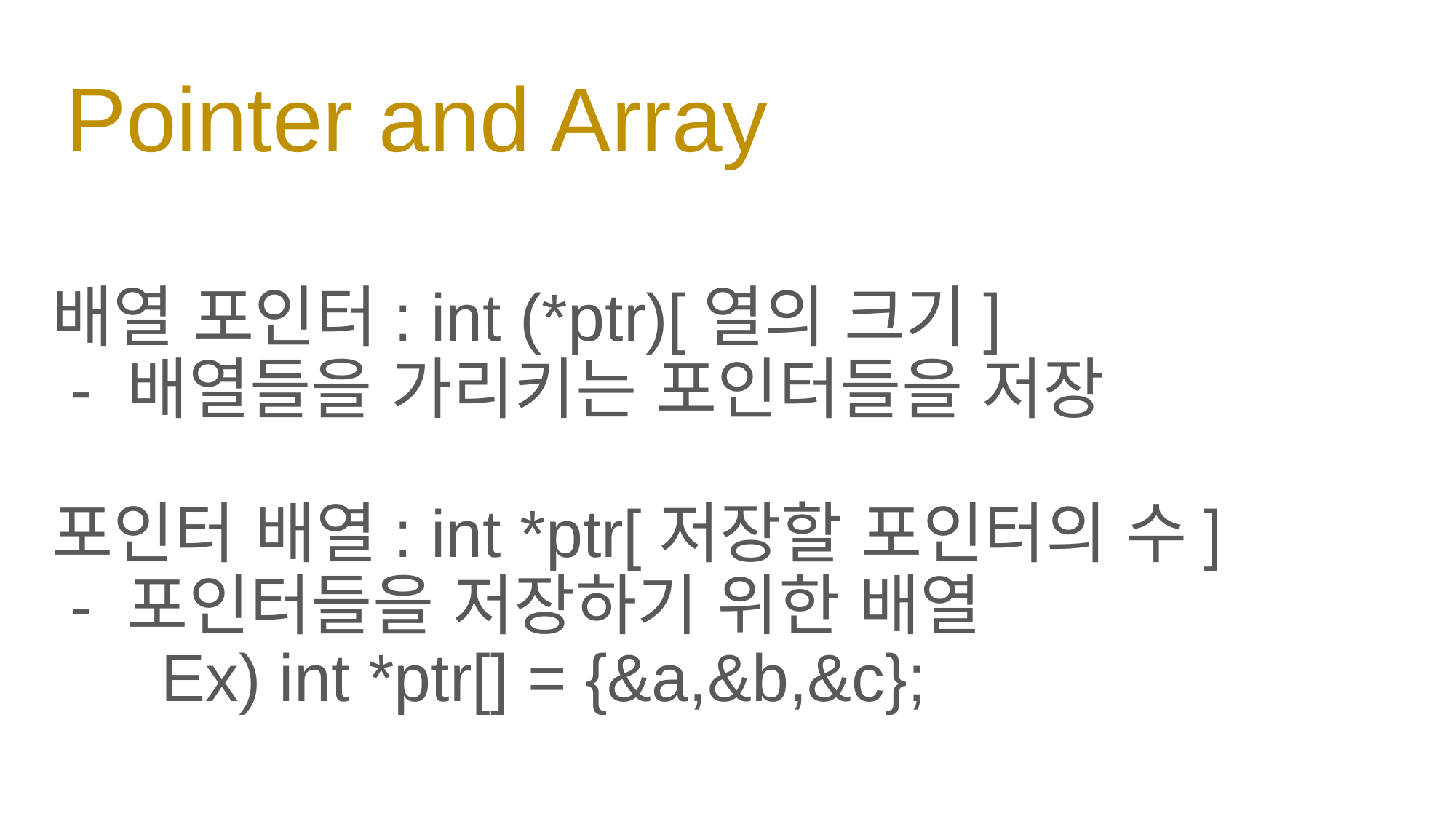

# Pointer and Array
배열 포인터: int (*ptr)[열의 크기]
 - 배열들을 가리키는 포인터들을 저장

포인터 배열: int *ptr[저장할 포인터의 수]
 - 포인터들을 저장하기 위한 배열
	Ex) int *ptr[] = {&a,&b,&c};